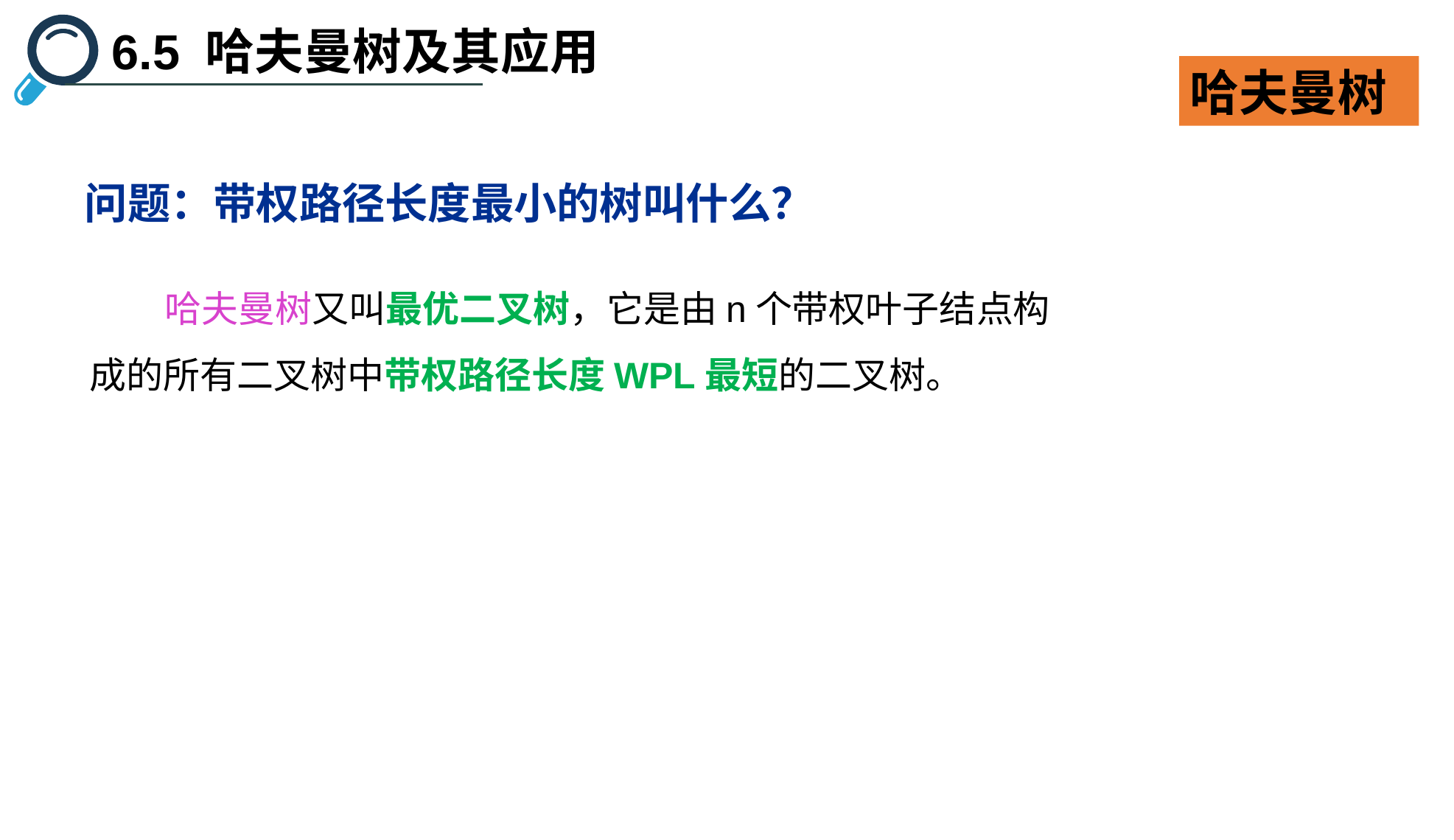

6.5 哈夫曼树及其应用
哈夫曼树
问题：带权路径长度最小的树叫什么？
        哈夫曼树又叫最优二叉树，它是由n个带权叶子结点构成的所有二叉树中带权路径长度WPL最短的二叉树。